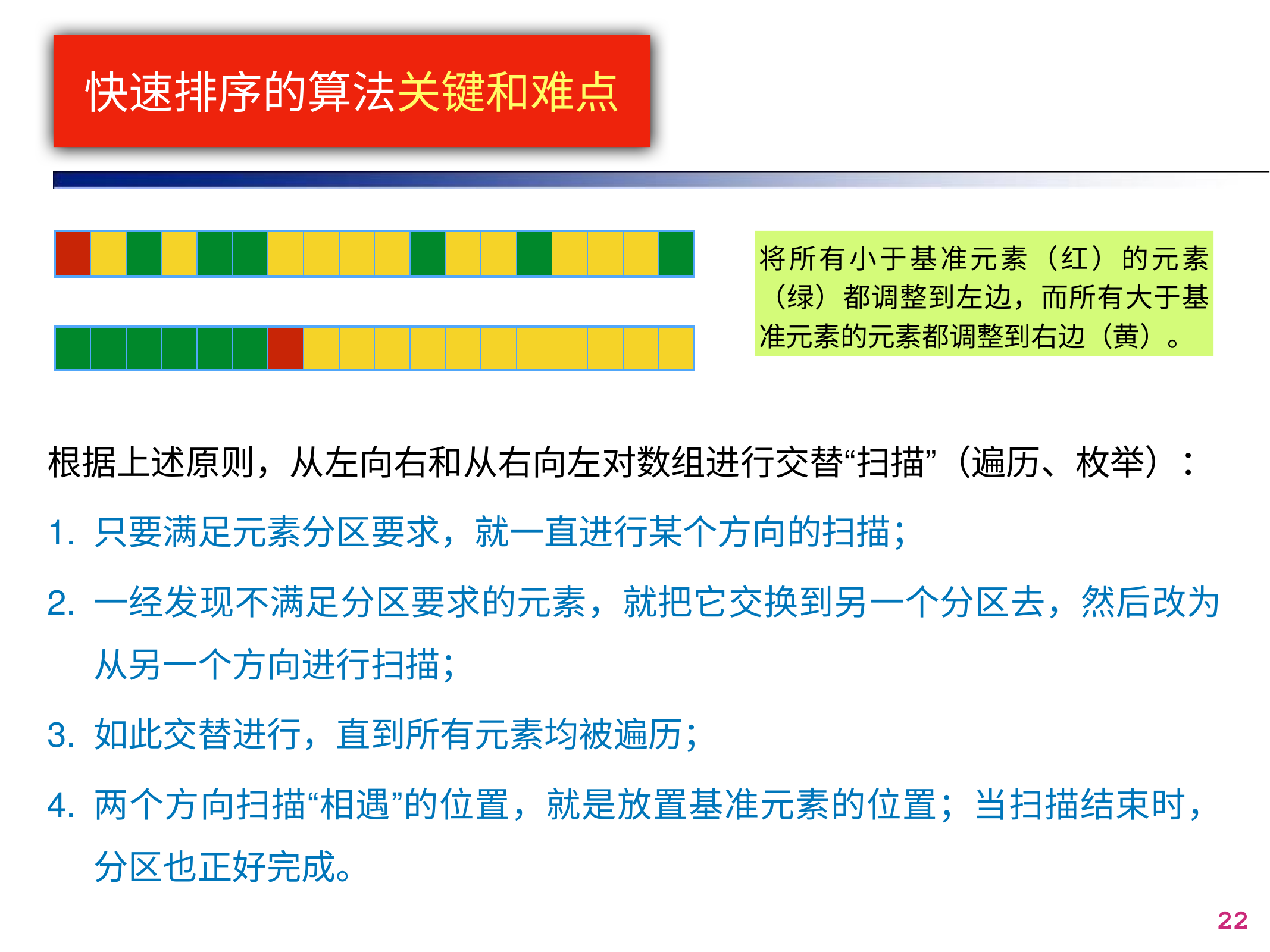

# 快速排序的算法关键和难点
将所有小于基准元素（红）的元素（绿）都调整到左边，而所有大于基准元素的元素都调整到右边（黄）。
|  |  |  |  |  |  |  |  |  |  |  |  |  |  |  |  |  |  |
| --- | --- | --- | --- | --- | --- | --- | --- | --- | --- | --- | --- | --- | --- | --- | --- | --- | --- |
|  |  |  |  |  |  |  |  |  |  |  |  |  |  |  |  |  |  |
| --- | --- | --- | --- | --- | --- | --- | --- | --- | --- | --- | --- | --- | --- | --- | --- | --- | --- |
根据上述原则，从左向右和从右向左对数组进行交替“扫描”（遍历、枚举）：
只要满足元素分区要求，就一直进行某个方向的扫描；
一经发现不满足分区要求的元素，就把它交换到另一个分区去，然后改为从另一个方向进行扫描；
如此交替进行，直到所有元素均被遍历；
两个方向扫描“相遇”的位置，就是放置基准元素的位置；当扫描结束时，分区也正好完成。
22